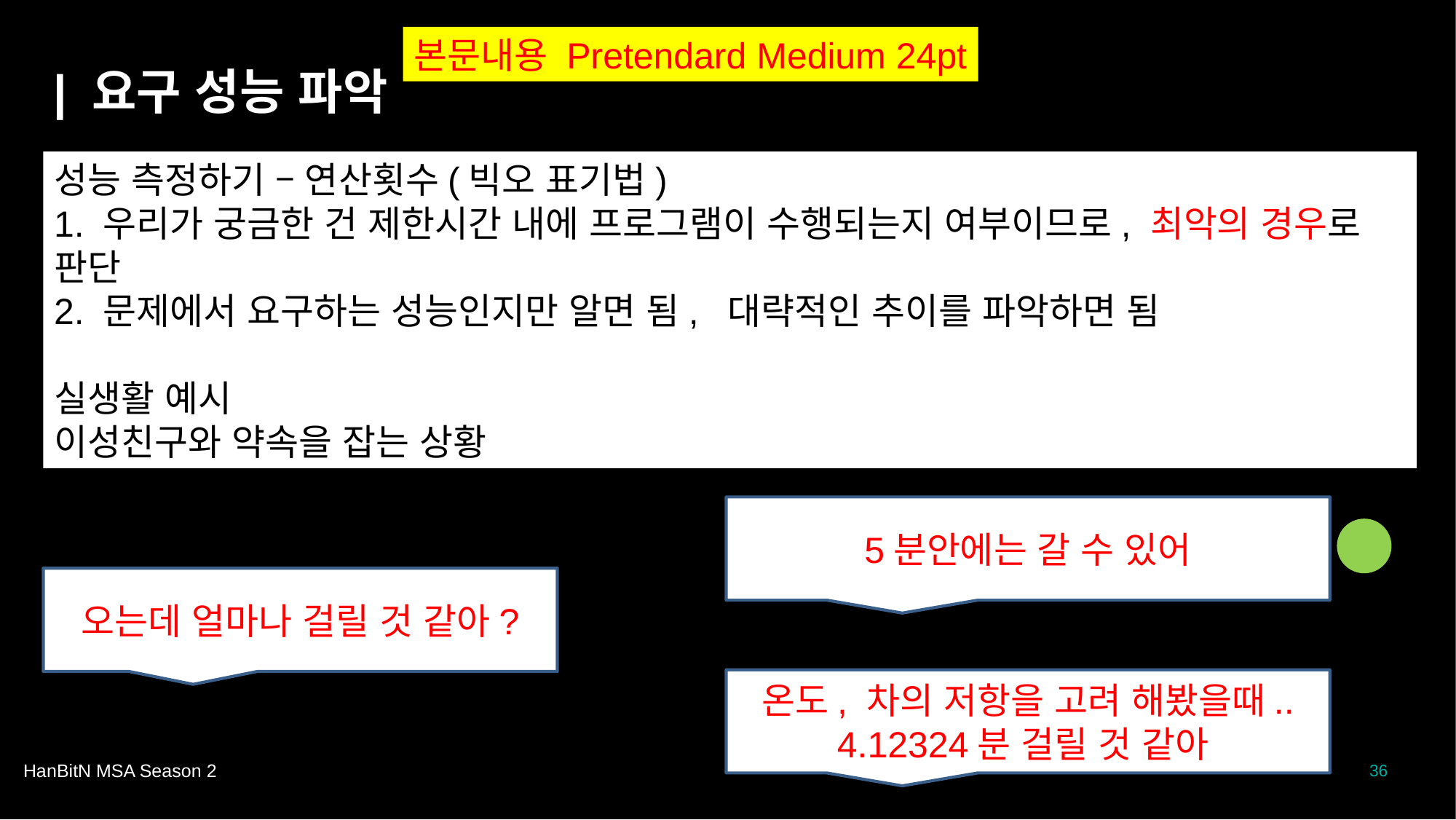

본문내용 Pretendard Medium 24pt
| 요구 성능 파악
성능 측정하기 – 연산횟수(빅오 표기법)
1. 우리가 궁금한 건 제한시간 내에 프로그램이 수행되는지 여부이므로, 최악의 경우로 판단
2. 문제에서 요구하는 성능인지만 알면 됨,  대략적인 추이를 파악하면 됨

실생활 예시
이성친구와 약속을 잡는 상황
5분안에는 갈 수 있어

오는데 얼마나 걸릴 것 같아?
온도, 차의 저항을 고려 해봤을때.. 4.12324분 걸릴 것 같아